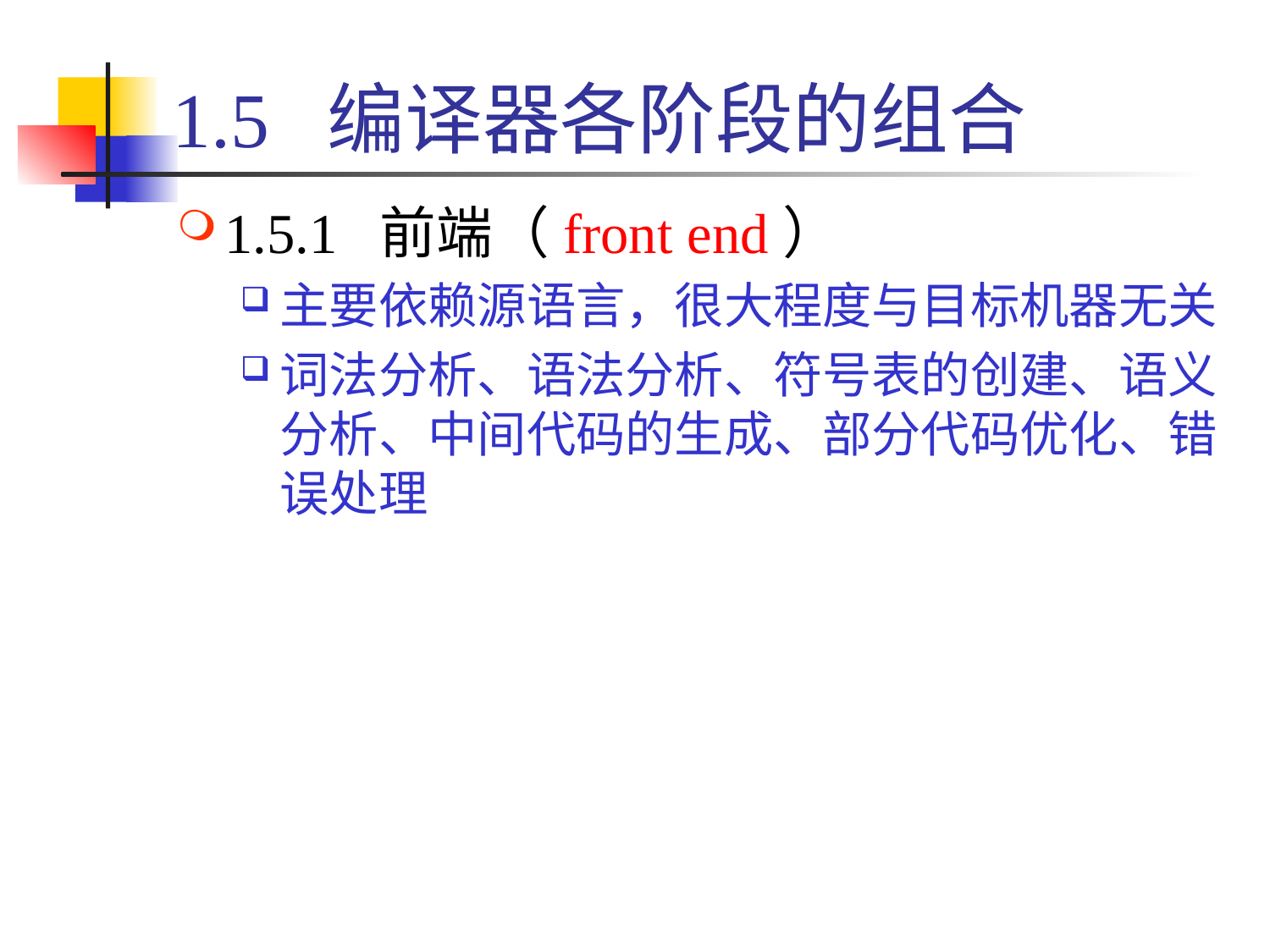

# 1.5  编译器各阶段的组合
1.5.1  前端（front end）
主要依赖源语言，很大程度与目标机器无关
词法分析、语法分析、符号表的创建、语义分析、中间代码的生成、部分代码优化、错误处理